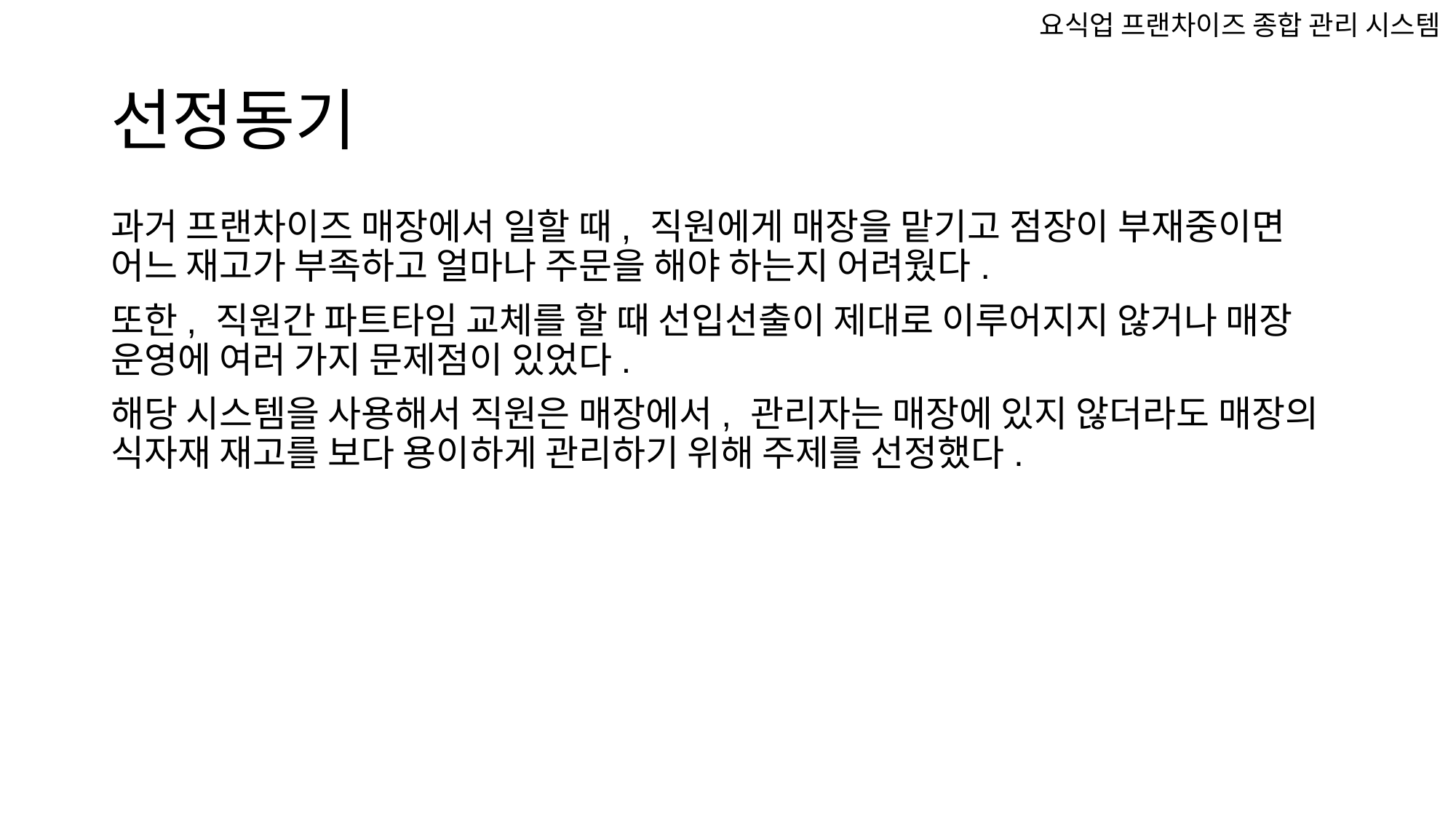

요식업 프랜차이즈 종합 관리 시스템
# 선정동기
과거 프랜차이즈 매장에서 일할 때, 직원에게 매장을 맡기고 점장이 부재중이면 어느 재고가 부족하고 얼마나 주문을 해야 하는지 어려웠다.
또한, 직원간 파트타임 교체를 할 때 선입선출이 제대로 이루어지지 않거나 매장 운영에 여러 가지 문제점이 있었다.
해당 시스템을 사용해서 직원은 매장에서, 관리자는 매장에 있지 않더라도 매장의 식자재 재고를 보다 용이하게 관리하기 위해 주제를 선정했다.